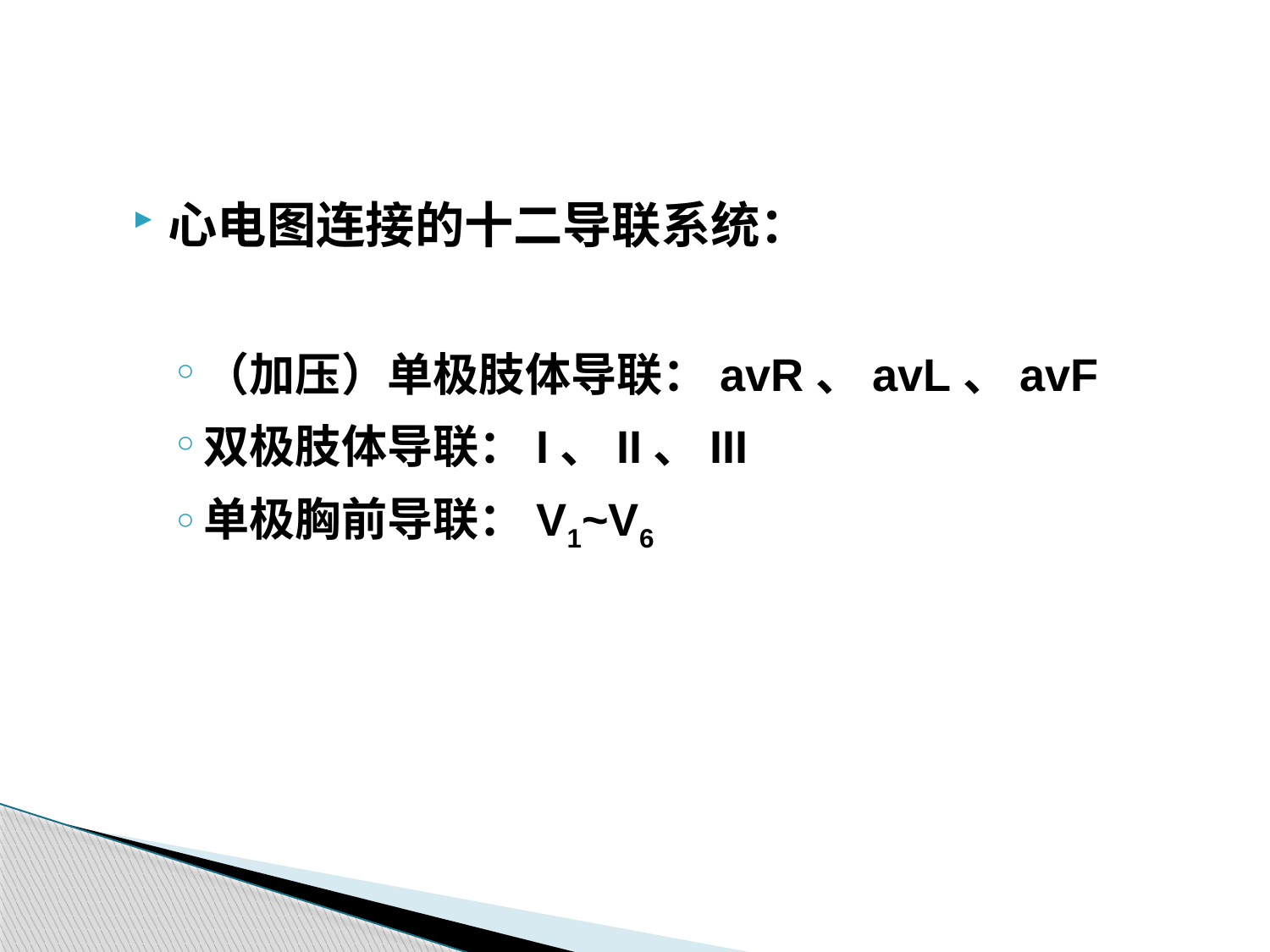

心电图连接的十二导联系统：

（加压）单极肢体导联：avR、avL、avF
双极肢体导联：I、II、III
单极胸前导联：V1~V6